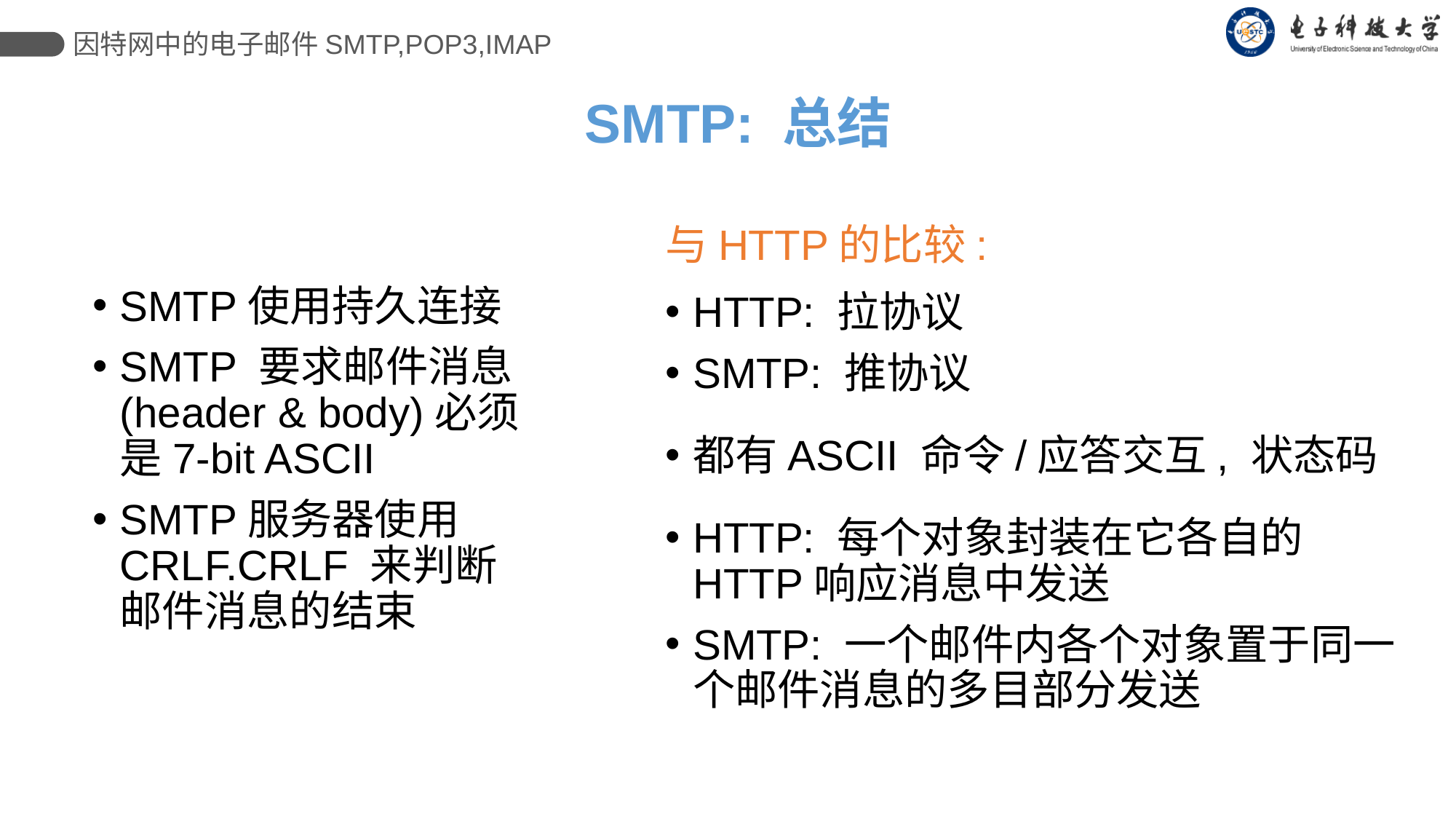

因特网中的电子邮件SMTP,POP3,IMAP
# SMTP: 总结
与HTTP的比较:
HTTP: 拉协议
SMTP: 推协议
都有ASCII 命令/应答交互, 状态码
HTTP: 每个对象封装在它各自的HTTP响应消息中发送
SMTP: 一个邮件内各个对象置于同一个邮件消息的多目部分发送
SMTP使用持久连接
SMTP 要求邮件消息(header & body)必须是7-bit ASCII
SMTP服务器使用CRLF.CRLF 来判断邮件消息的结束